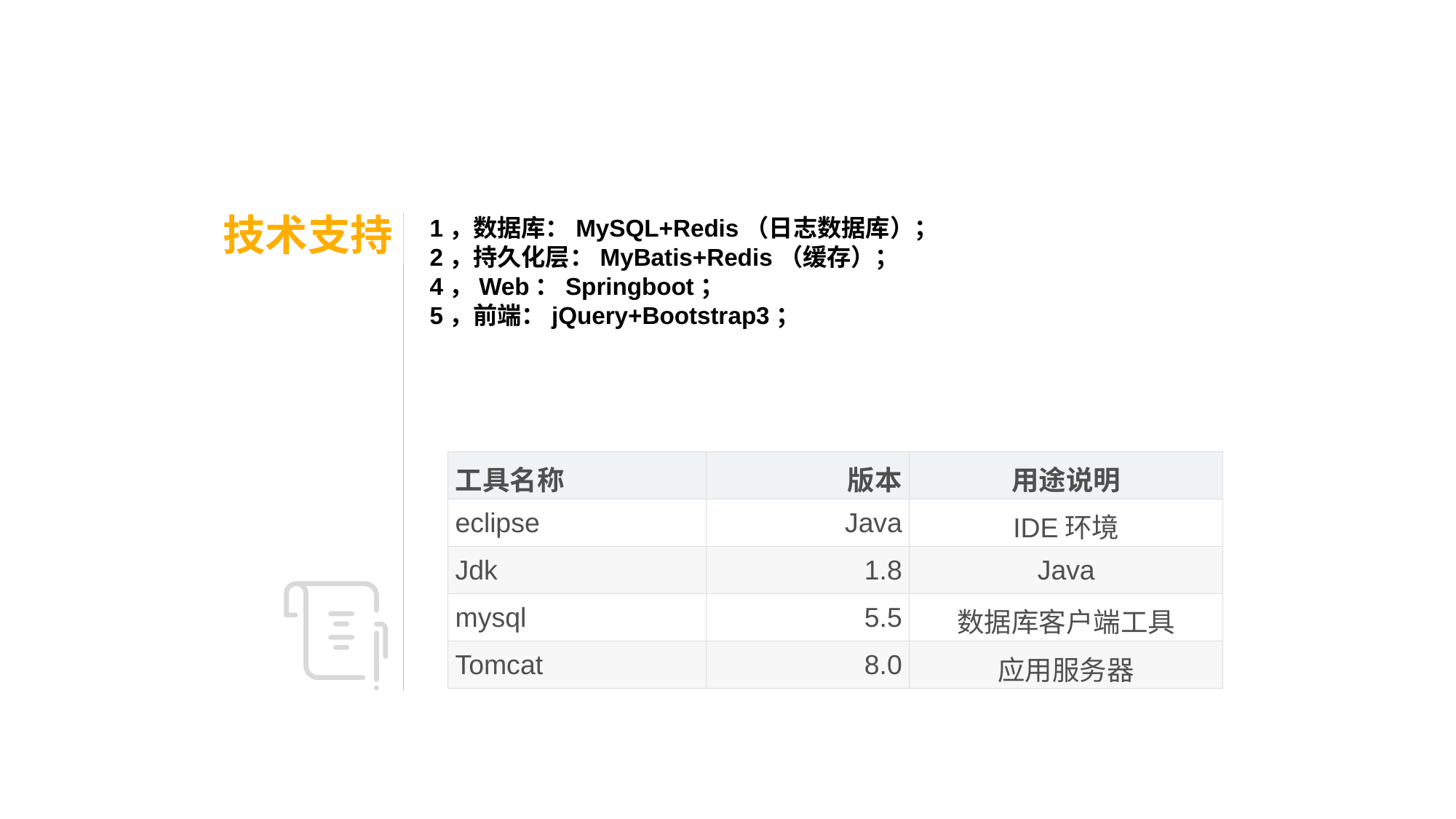

技术支持
1，数据库：MySQL+Redis（日志数据库）；
2，持久化层：MyBatis+Redis（缓存）；
4，Web：Springboot；
5，前端：jQuery+Bootstrap3；

| 工具名称 | 版本 | 用途说明 |
| --- | --- | --- |
| eclipse | Java | IDE环境 |
| Jdk | 1.8 | Java |
| mysql | 5.5 | 数据库客户端工具 |
| Tomcat | 8.0 | 应用服务器 |